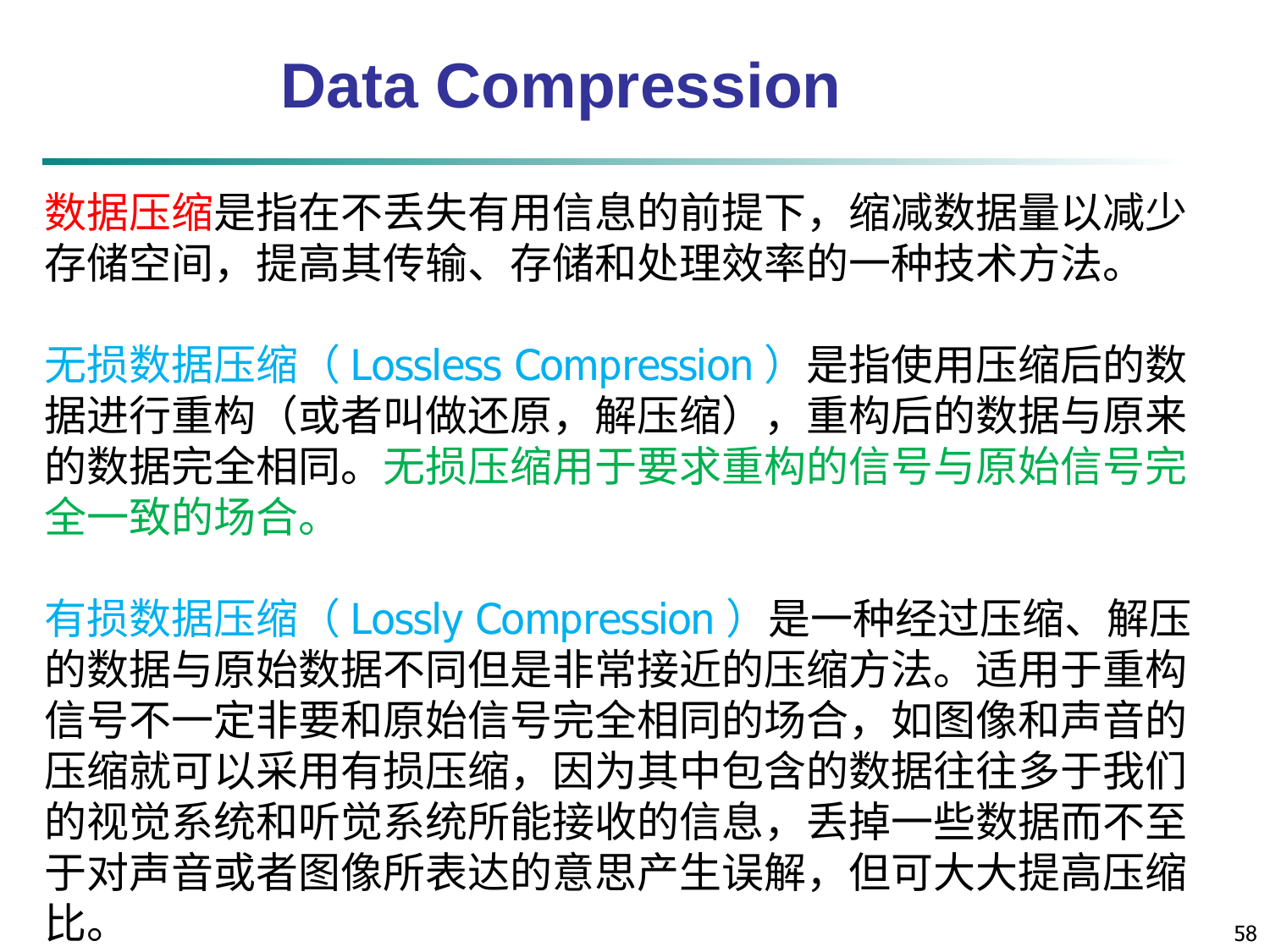

58
Data Compression
数据压缩是指在不丢失有用信息的前提下，缩减数据量以减少存储空间，提高其传输、存储和处理效率的一种技术方法。

无损数据压缩（Lossless Compression）是指使用压缩后的数据进行重构（或者叫做还原，解压缩），重构后的数据与原来的数据完全相同。无损压缩用于要求重构的信号与原始信号完全一致的场合。

有损数据压缩（Lossly Compression）是一种经过压缩、解压的数据与原始数据不同但是非常接近的压缩方法。适用于重构信号不一定非要和原始信号完全相同的场合，如图像和声音的压缩就可以采用有损压缩，因为其中包含的数据往往多于我们的视觉系统和听觉系统所能接收的信息，丢掉一些数据而不至于对声音或者图像所表达的意思产生误解，但可大大提高压缩比。